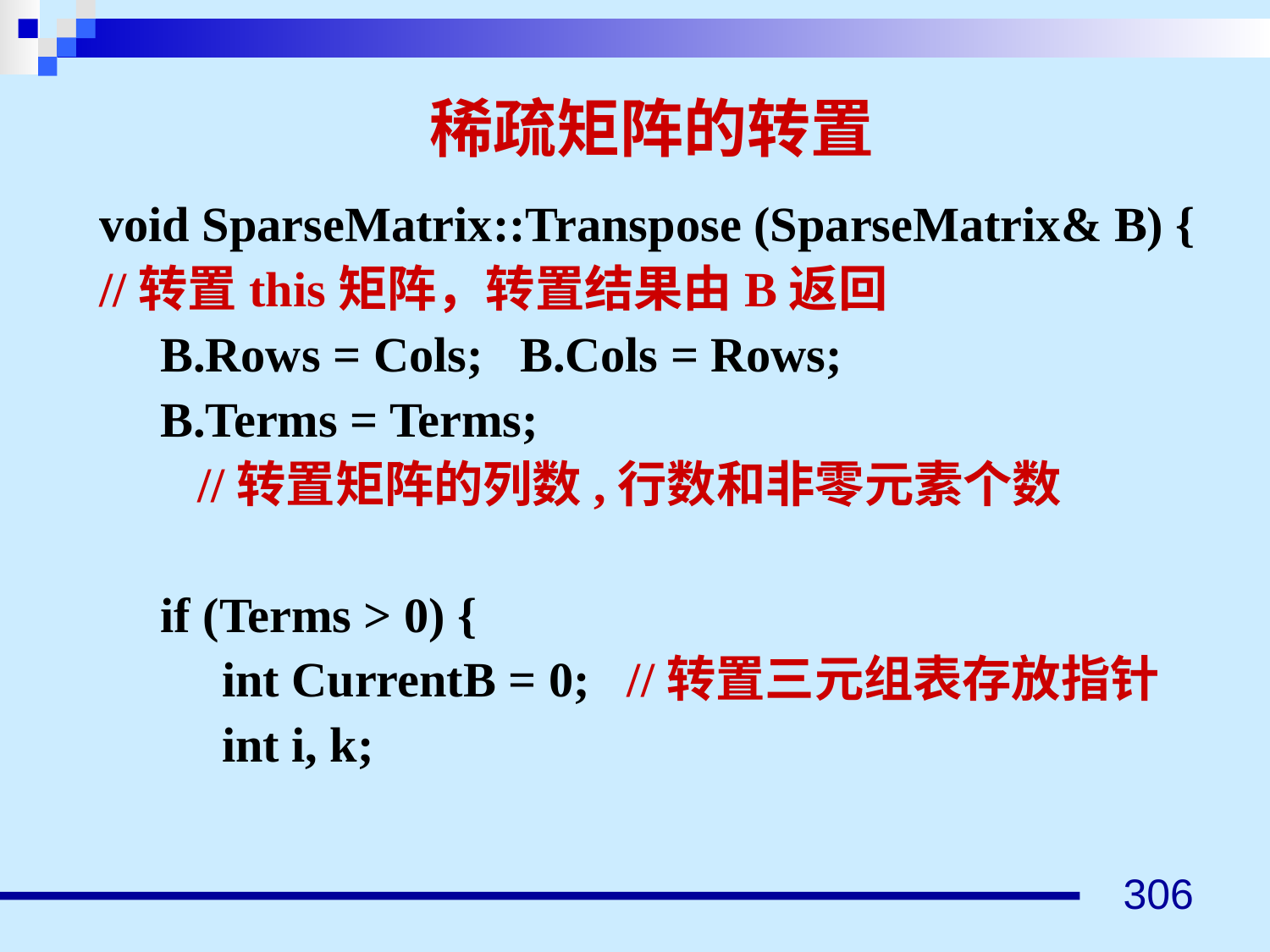

# 稀疏矩阵的转置
void SparseMatrix::Transpose (SparseMatrix& B) {
//转置this矩阵，转置结果由B返回
     B.Rows = Cols;   B.Cols = Rows;
     B.Terms = Terms;
        //转置矩阵的列数,行数和非零元素个数

     if (Terms > 0) {
          int CurrentB = 0;   //转置三元组表存放指针
          int i, k;
306